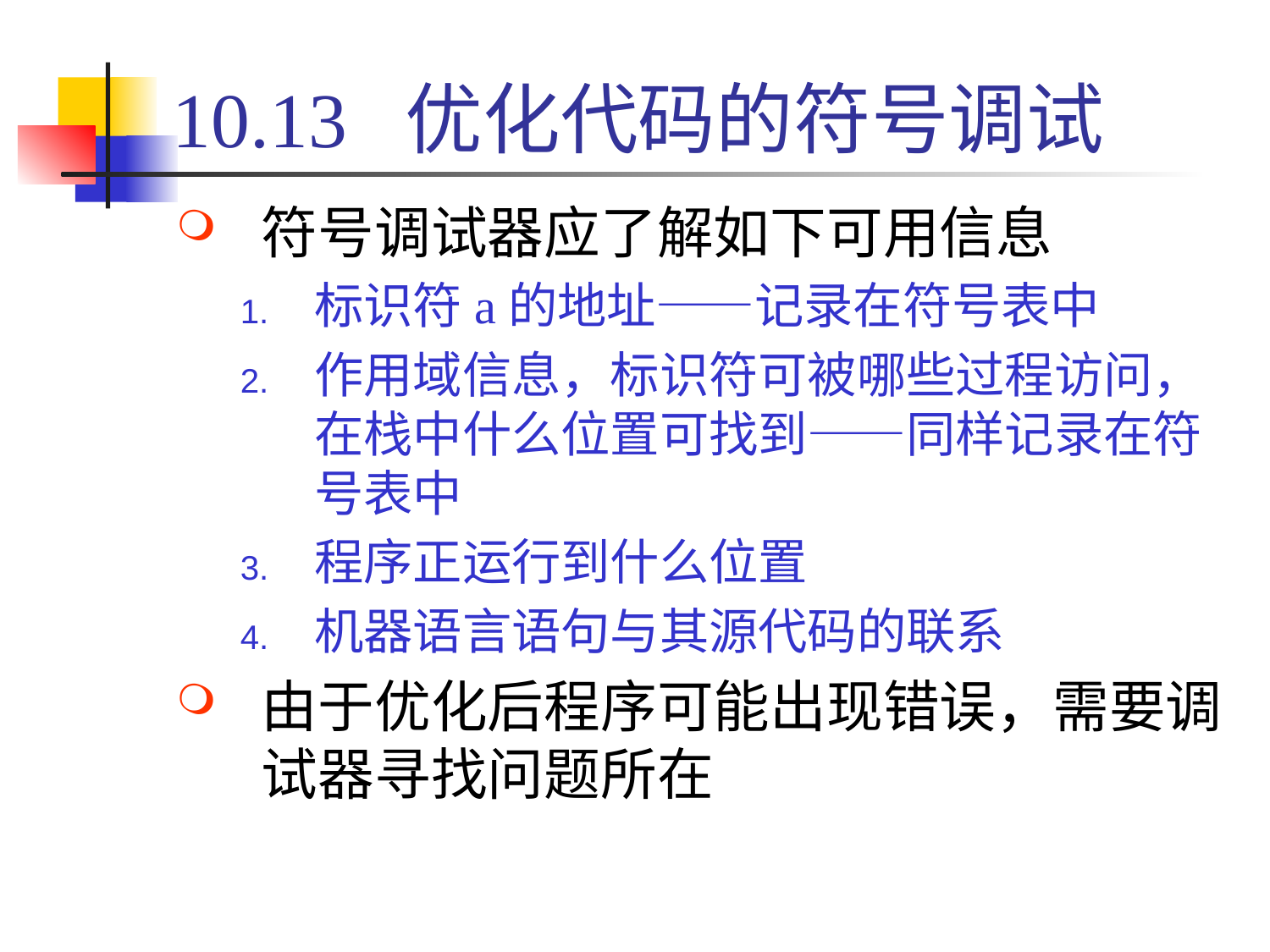

# 10.13  优化代码的符号调试
符号调试器应了解如下可用信息
标识符a的地址——记录在符号表中
作用域信息，标识符可被哪些过程访问，在栈中什么位置可找到——同样记录在符号表中
程序正运行到什么位置
机器语言语句与其源代码的联系
由于优化后程序可能出现错误，需要调试器寻找问题所在